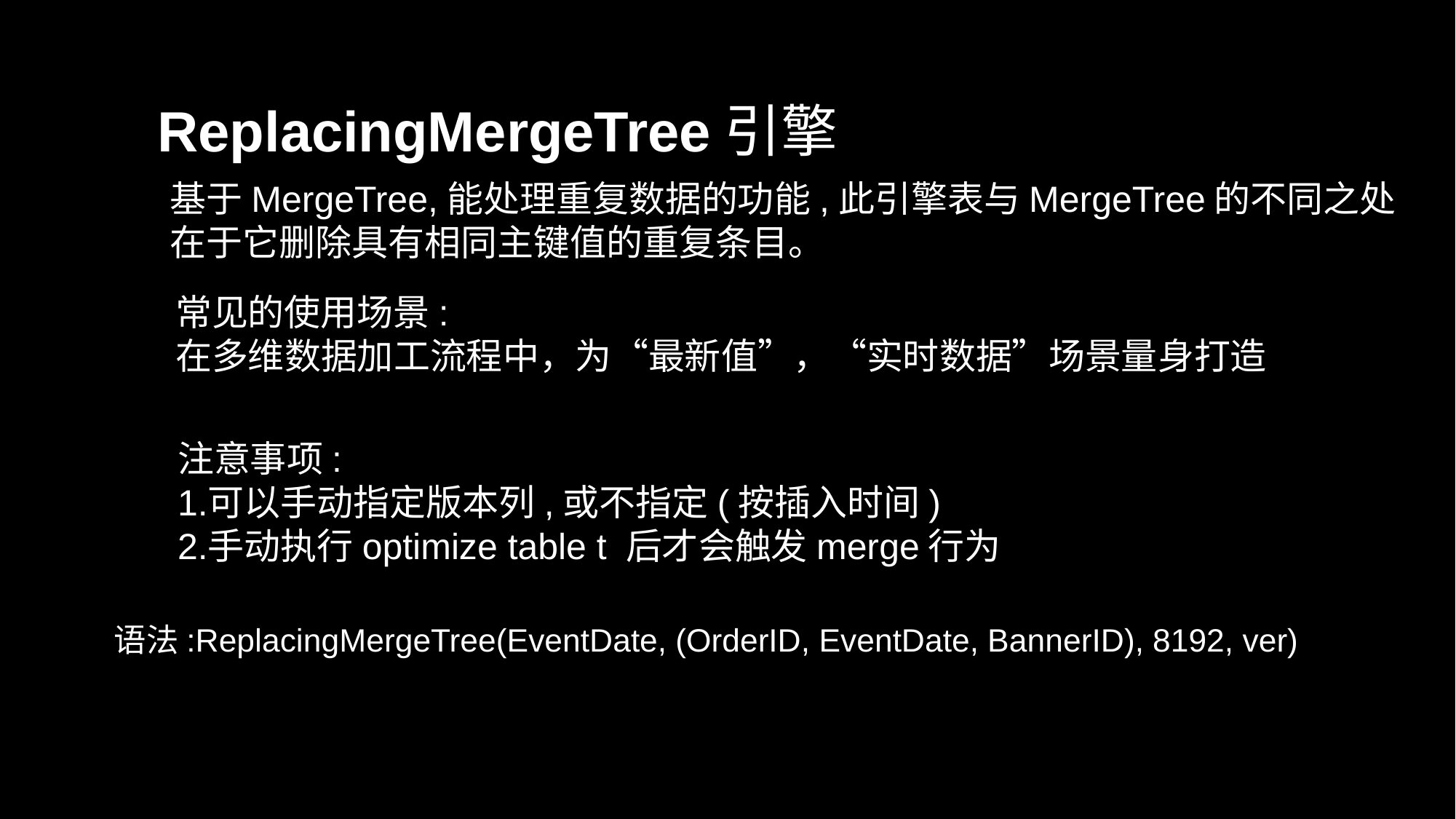

ReplacingMergeTree引擎
基于MergeTree,能处理重复数据的功能,此引擎表与MergeTree的不同之处在于它删除具有相同主键值的重复条目。
常见的使用场景:
在多维数据加工流程中，为“最新值”，“实时数据”场景量身打造
注意事项:
可以手动指定版本列,或不指定(按插入时间)
手动执行optimize table t 后才会触发merge行为
语法:ReplacingMergeTree(EventDate, (OrderID, EventDate, BannerID), 8192, ver)